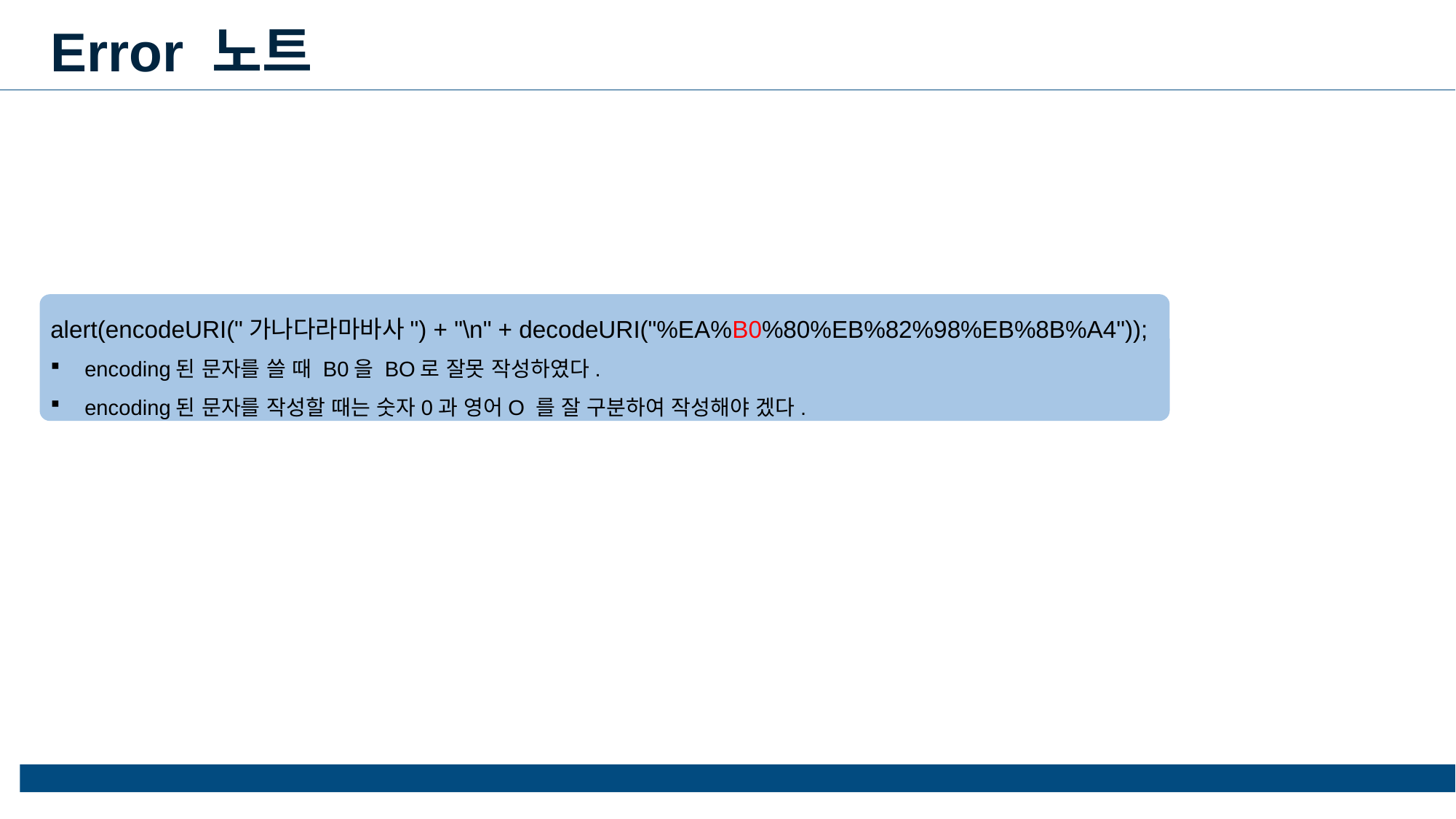

Error 노트
alert(encodeURI("가나다라마바사") + "\n" + decodeURI("%EA%B0%80%EB%82%98%EB%8B%A4"));
encoding된 문자를 쓸 때 B0을 BO로 잘못 작성하였다.
encoding된 문자를 작성할 때는 숫자0과 영어O 를 잘 구분하여 작성해야 겠다.